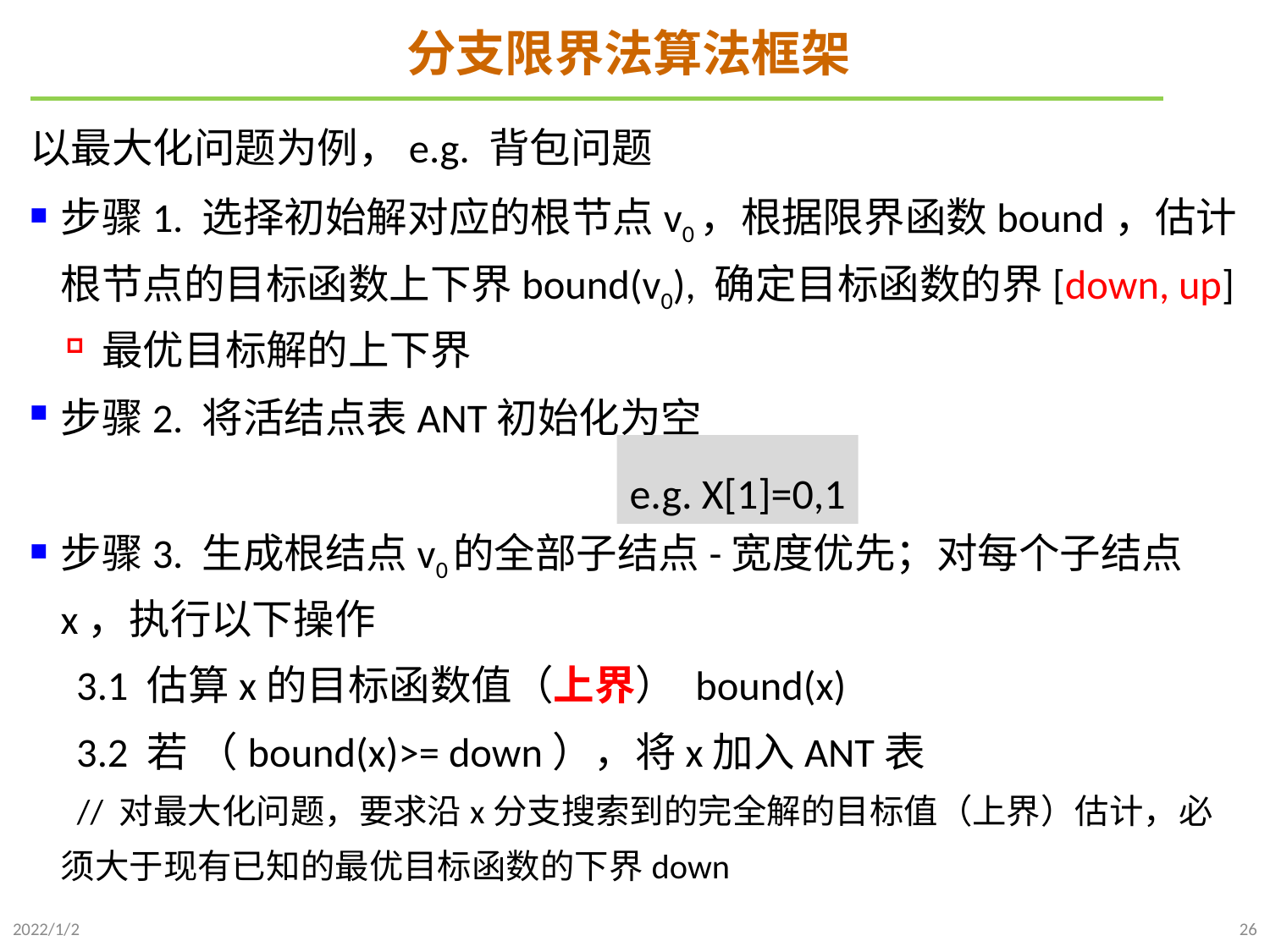

# 分支限界法算法框架
以最大化问题为例，e.g. 背包问题
步骤1. 选择初始解对应的根节点v0，根据限界函数bound，估计根节点的目标函数上下界bound(v0), 确定目标函数的界[down, up]
最优目标解的上下界
步骤2. 将活结点表ANT初始化为空

步骤3. 生成根结点v0的全部子结点-宽度优先；对每个子结点x，执行以下操作
     3.1 估算x的目标函数值（上界） bound(x)
     3.2 若 （bound(x)>= down），将x加入ANT表
      // 对最大化问题，要求沿x分支搜索到的完全解的目标值（上界）估计，必   须大于现有已知的最优目标函数的下界down

e.g. X[1]=0,1

2022/1/2
26